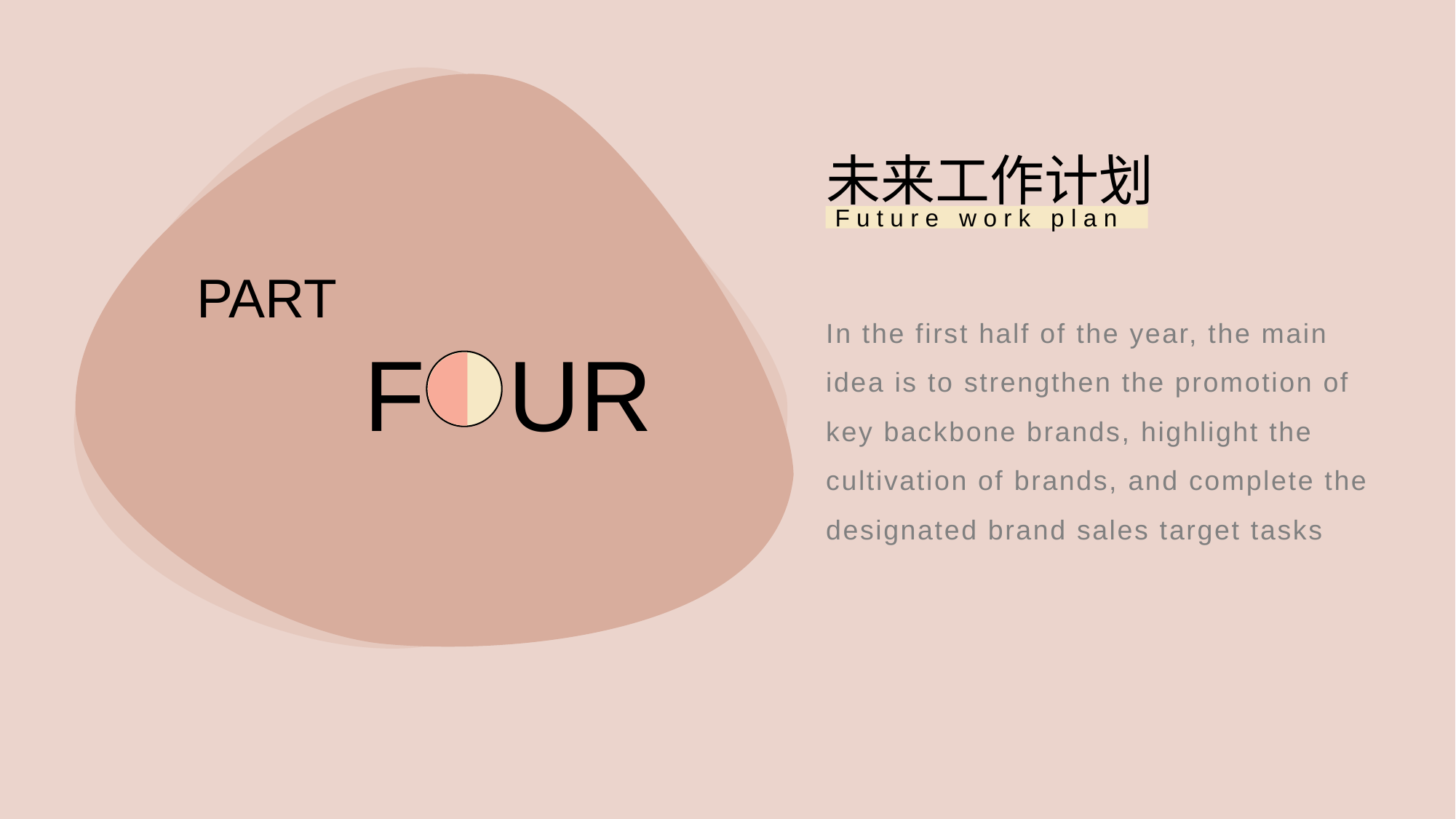

未来工作计划
Future work plan

PART
F   UR

In the first half of the year, the main idea is to strengthen the promotion of key backbone brands, highlight the cultivation of brands, and complete the designated brand sales target tasks